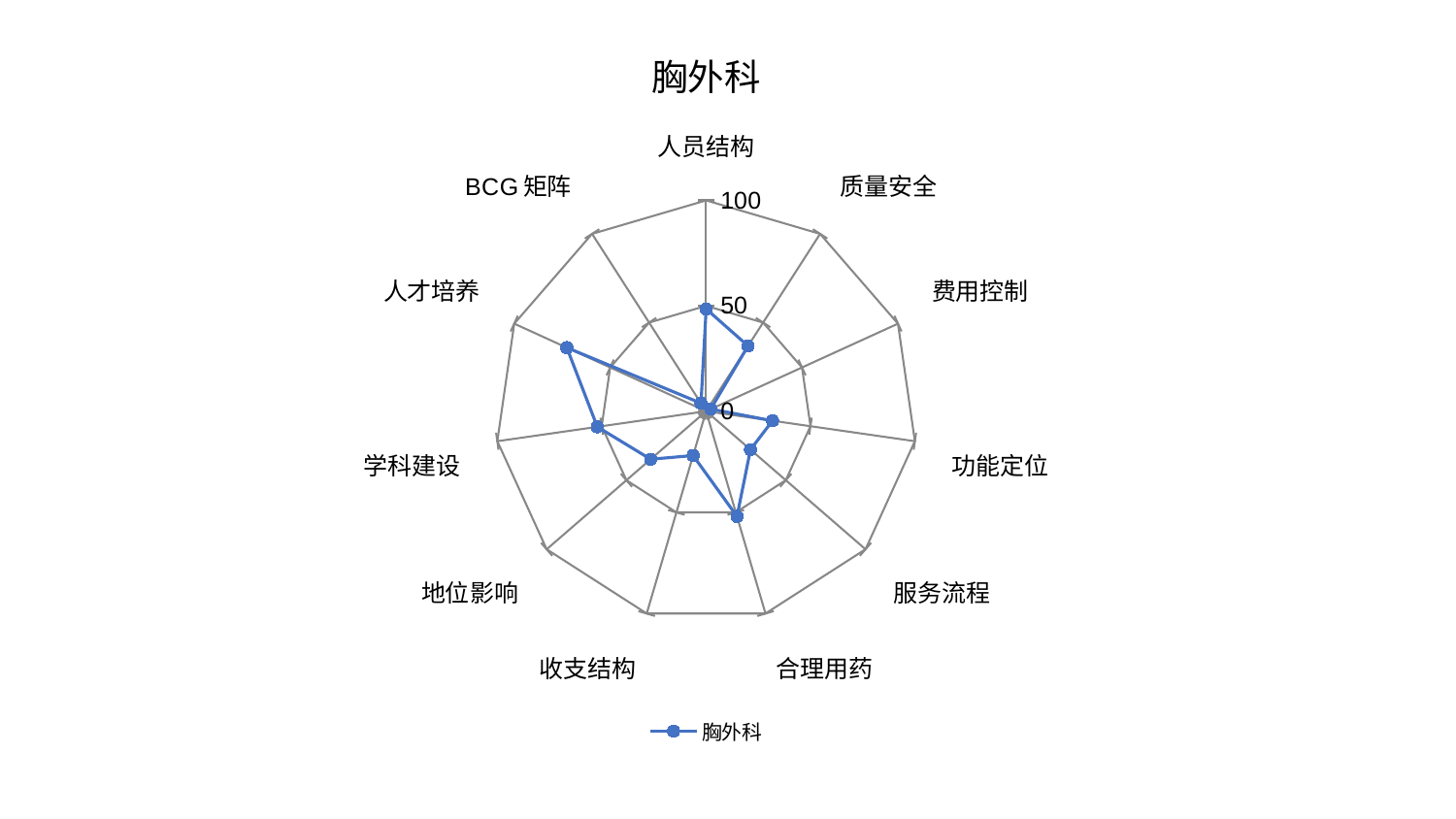

### Chart: 胸外科

| Category | 胸外科 |
|---|---|
| 人员结构 | 48.520574410653 |
| 质量安全 | 36.81965696060858 |
| 费用控制 | 2.4297081270369176 |
| 功能定位 | 31.798131350446162 |
| 服务流程 | 27.838468655583895 |
| 合理用药 | 51.991784781033004 |
| 收支结构 | 21.898313544573302 |
| 地位影响 | 34.80306522241521 |
| 学科建设 | 52.12157882384245 |
| 人才培养 | 72.62113427701102 |
| BCG矩阵 | 4.497627673635741 |
168